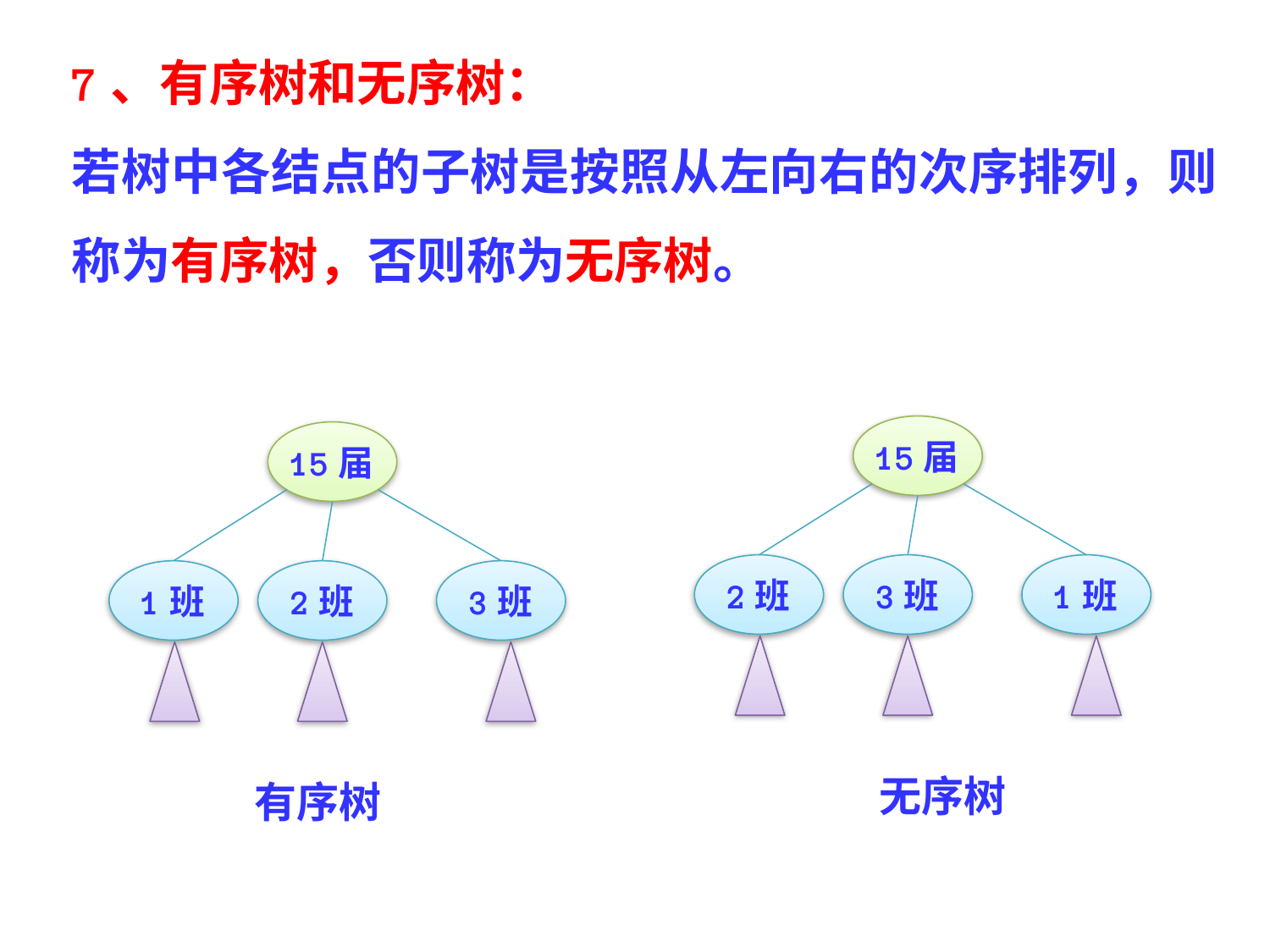

7、有序树和无序树：
若树中各结点的子树是按照从左向右的次序排列，则称为有序树，否则称为无序树。
15届
15届
2班
3班
1班
1班
2班
3班

无序树
有序树